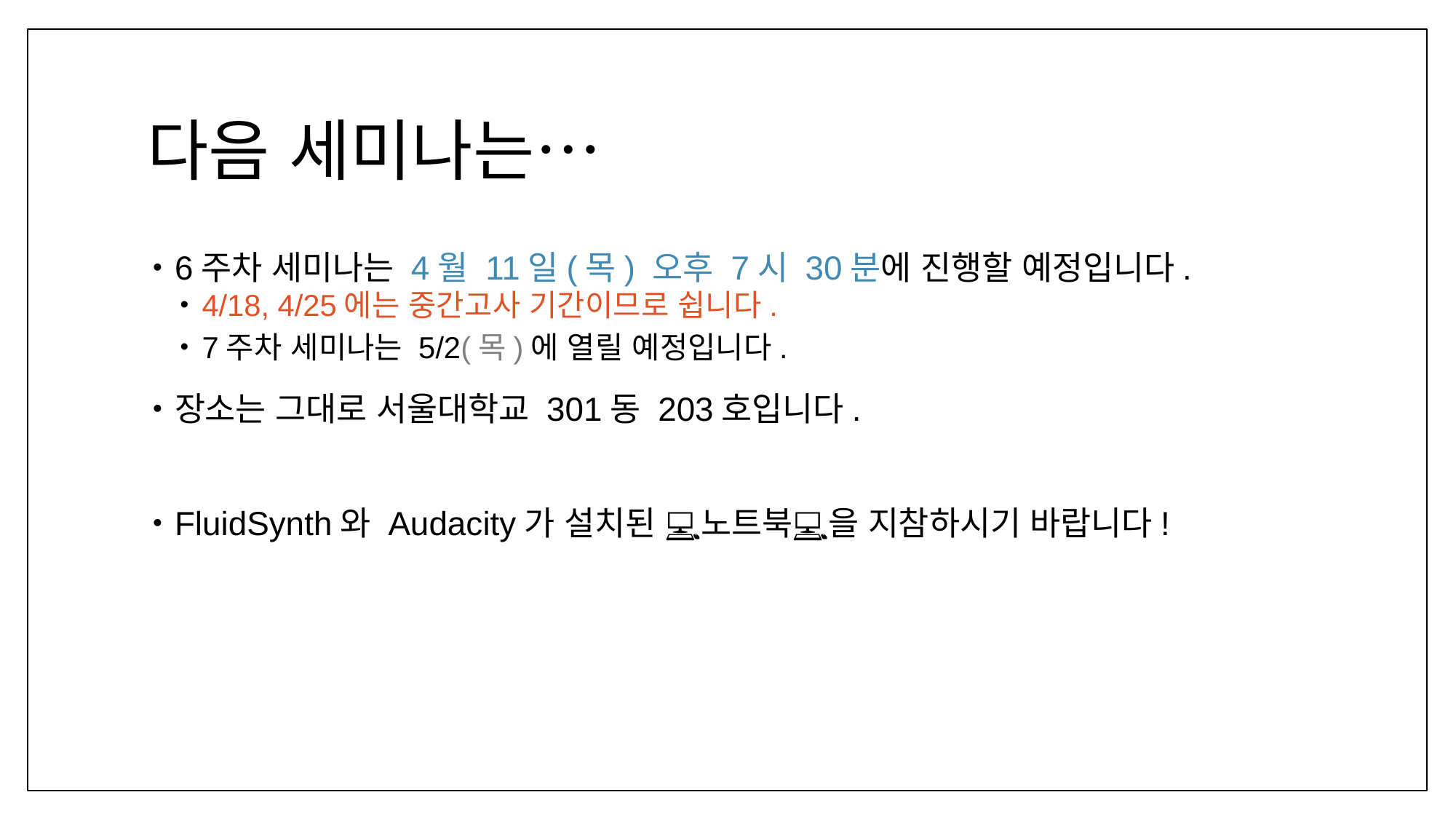

# 다음 세미나는…
6주차 세미나는 4월 11일(목) 오후 7시 30분에 진행할 예정입니다.
4/18, 4/25에는 중간고사 기간이므로 쉽니다.
7주차 세미나는 5/2(목)에 열릴 예정입니다.
장소는 그대로 서울대학교 301동 203호입니다.

FluidSynth와 Audacity가 설치된 💻노트북💻을 지참하시기 바랍니다!